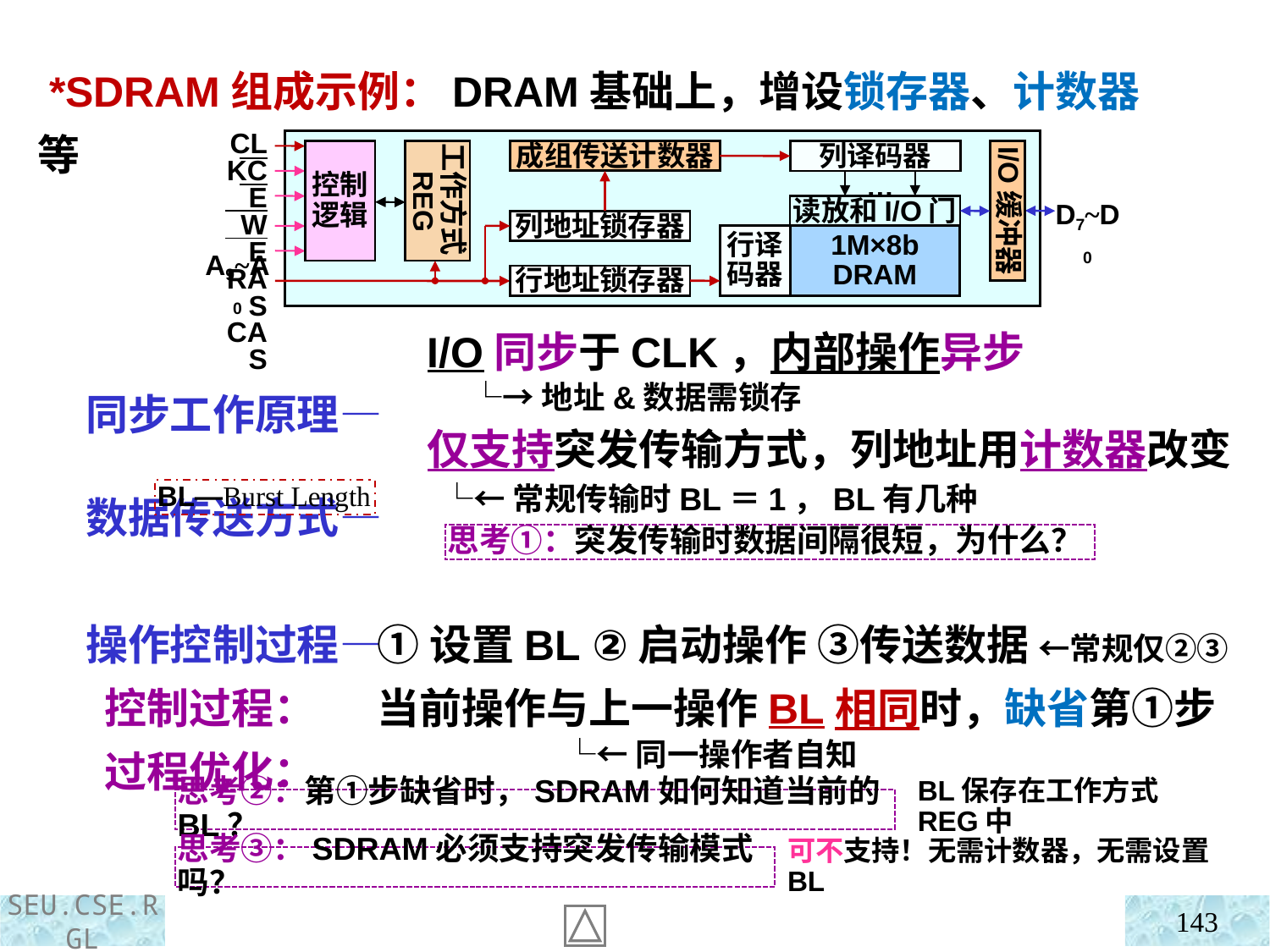

*SDRAM组成示例：DRAM基础上，增设锁存器、计数器等

    同步工作原理—

    数据传送方式—

    操作控制过程—
      控制过程：
      过程优化：
CLKCE
WE
RAS
CAS

控制
逻辑
工作方式REG
成组传送计数器
I/O缓冲器
列译码器
…
D7~D0
读放和I/O门
列地址锁存器
行译码器
1M×8b DRAM
A9~A0
行地址锁存器
I/O同步于CLK，内部操作异步
      └→地址&数据需锁存
仅支持突发传输方式，列地址用计数器改变
  └←常规传输时BL＝1，BL有几种
BL—Burst Length
思考①：突发传输时数据间隔很短，为什么？
①设置BL ②启动操作 ③传送数据 ←常规仅②③
当前操作与上一操作BL相同时，缺省第①步
                          └←同一操作者自知
思考②：第①步缺省时，SDRAM如何知道当前的BL？
BL保存在工作方式REG中
思考③：SDRAM必须支持突发传输模式吗？
可不支持！无需计数器，无需设置BL
143